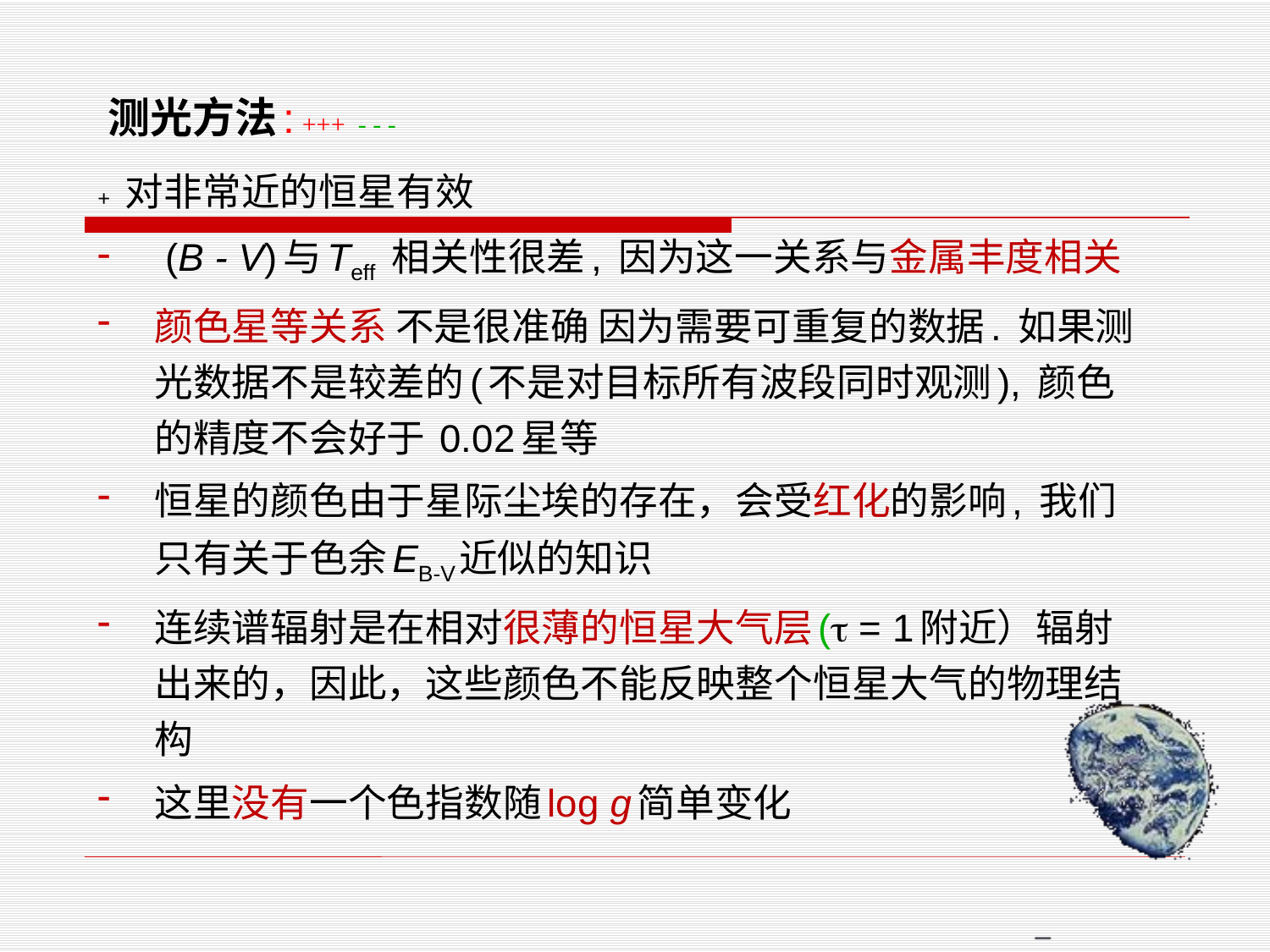

# 测光方法: +++  - - -
+  对非常近的恒星有效
 (B - V)与Teff 相关性很差, 因为这一关系与金属丰度相关
颜色星等关系 不是很准确 因为需要可重复的数据. 如果测光数据不是较差的(不是对目标所有波段同时观测), 颜色的精度不会好于 0.02星等
恒星的颜色由于星际尘埃的存在，会受红化的影响, 我们只有关于色余EB-V近似的知识
连续谱辐射是在相对很薄的恒星大气层(τ = 1附近）辐射出来的，因此，这些颜色不能反映整个恒星大气的物理结构
这里没有一个色指数随log g简单变化